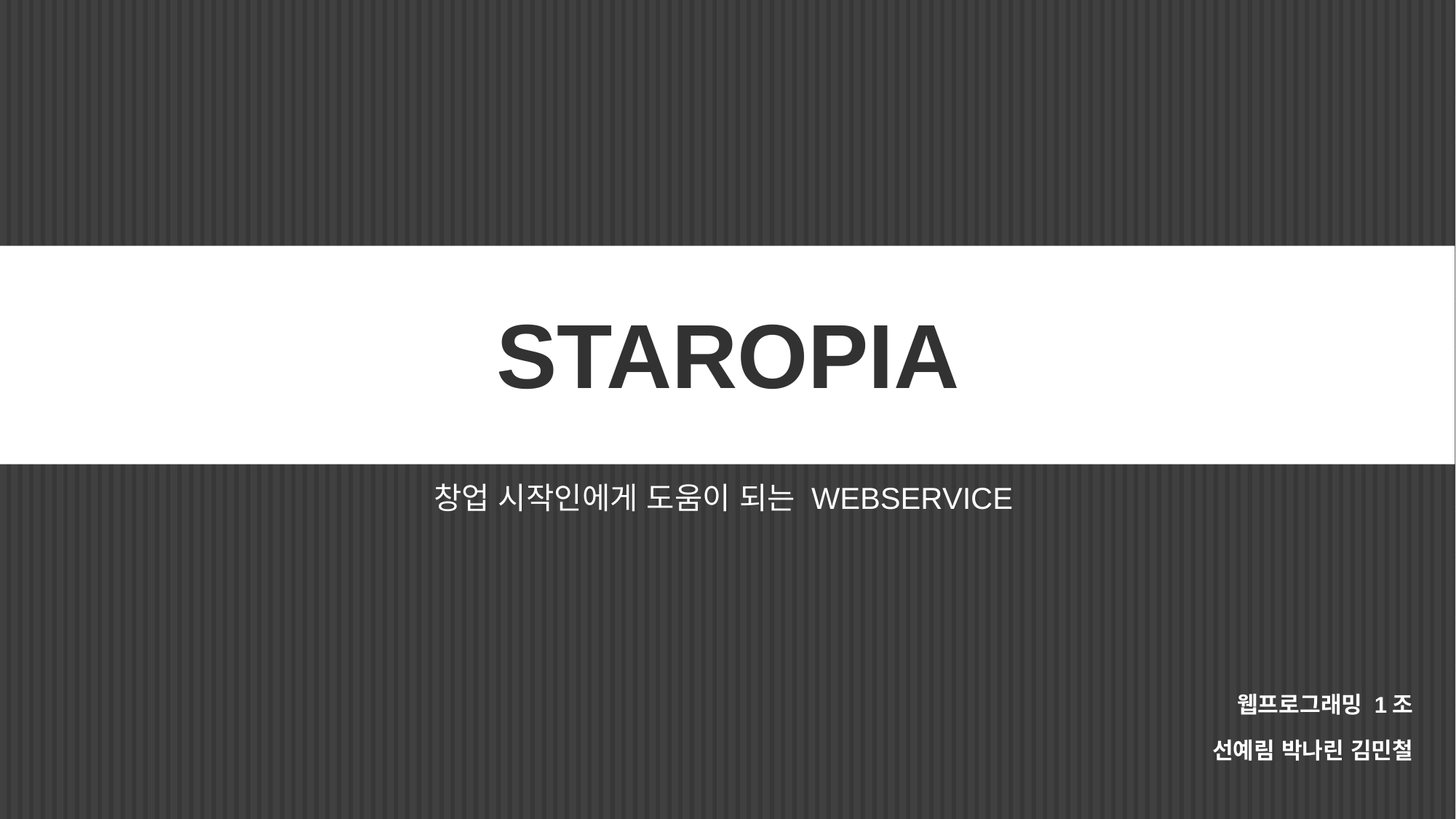

# STAROPIA
창업 시작인에게 도움이 되는 WEBSERVICE
웹프로그래밍 1조
선예림 박나린 김민철